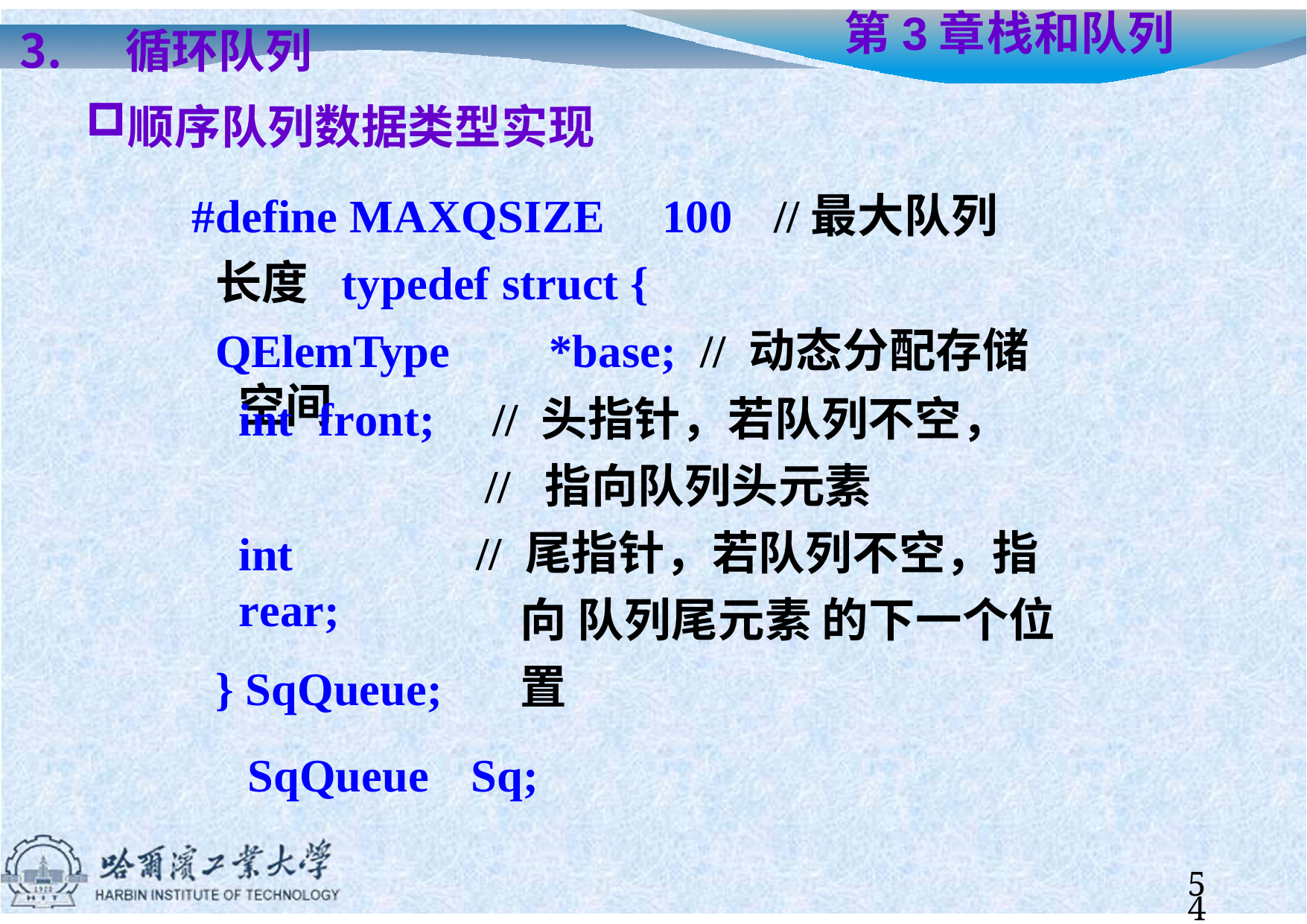

循环队列
顺序队列数据类型实现
# 第3章	栈和队列

#define MAXQSIZE	100	//最大队列长度  typedef struct {
QElemType	*base;	// 动态分配存储空间
// 头指针，若队列不空，
//	指向队列头元素
// 尾指针，若队列不空，指向 队列尾元素 的下一个位置
int	front;
int	rear;
} SqQueue;  SqQueue	Sq;

54